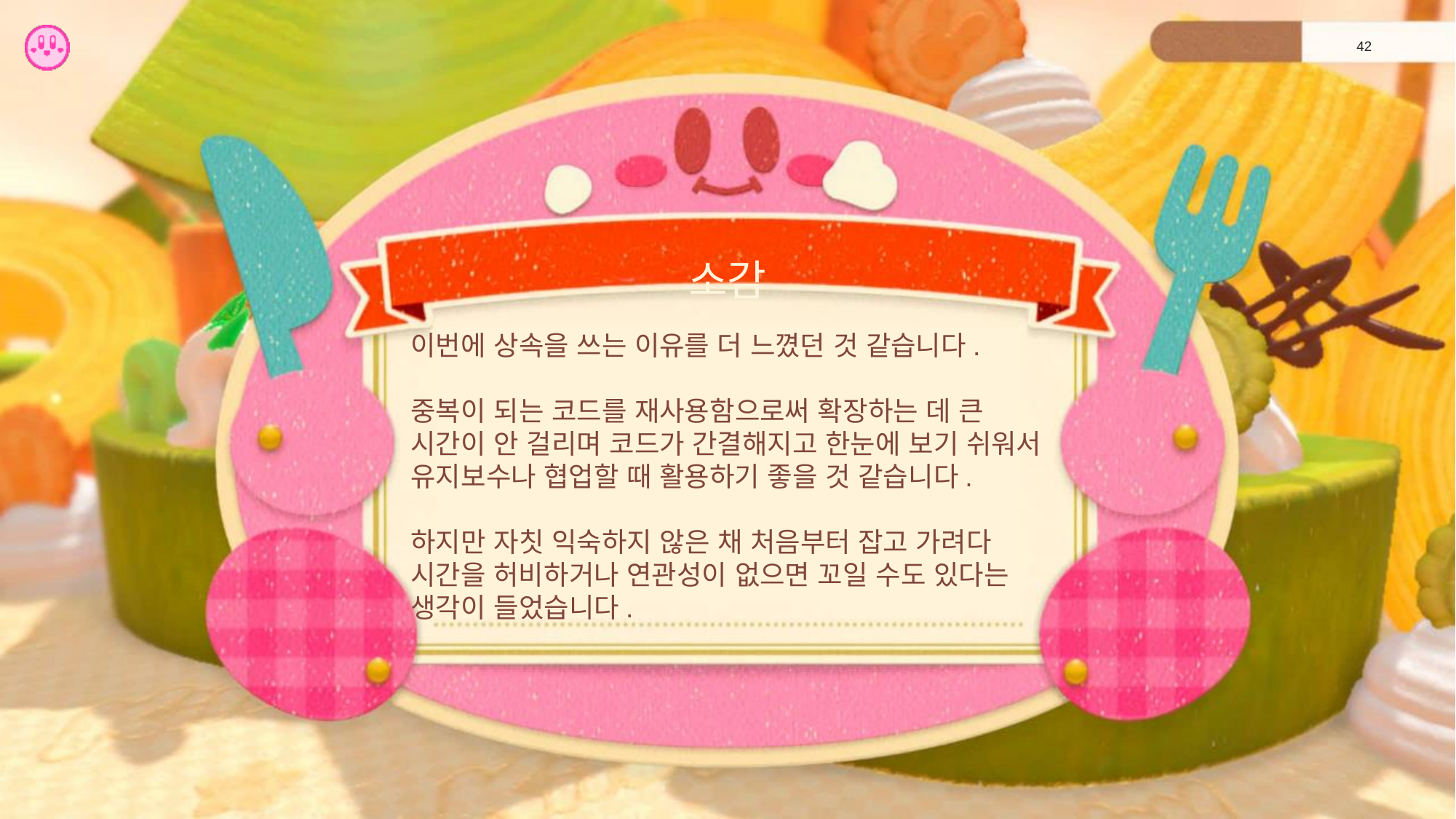

42
소감
# 이번에 상속을 쓰는 이유를 더 느꼈던 것 같습니다. 중복이 되는 코드를 재사용함으로써 확장하는 데 큰 시간이 안 걸리며 코드가 간결해지고 한눈에 보기 쉬워서 유지보수나 협업할 때 활용하기 좋을 것 같습니다. 하지만 자칫 익숙하지 않은 채 처음부터 잡고 가려다 시간을 허비하거나 연관성이 없으면 꼬일 수도 있다는 생각이 들었습니다.